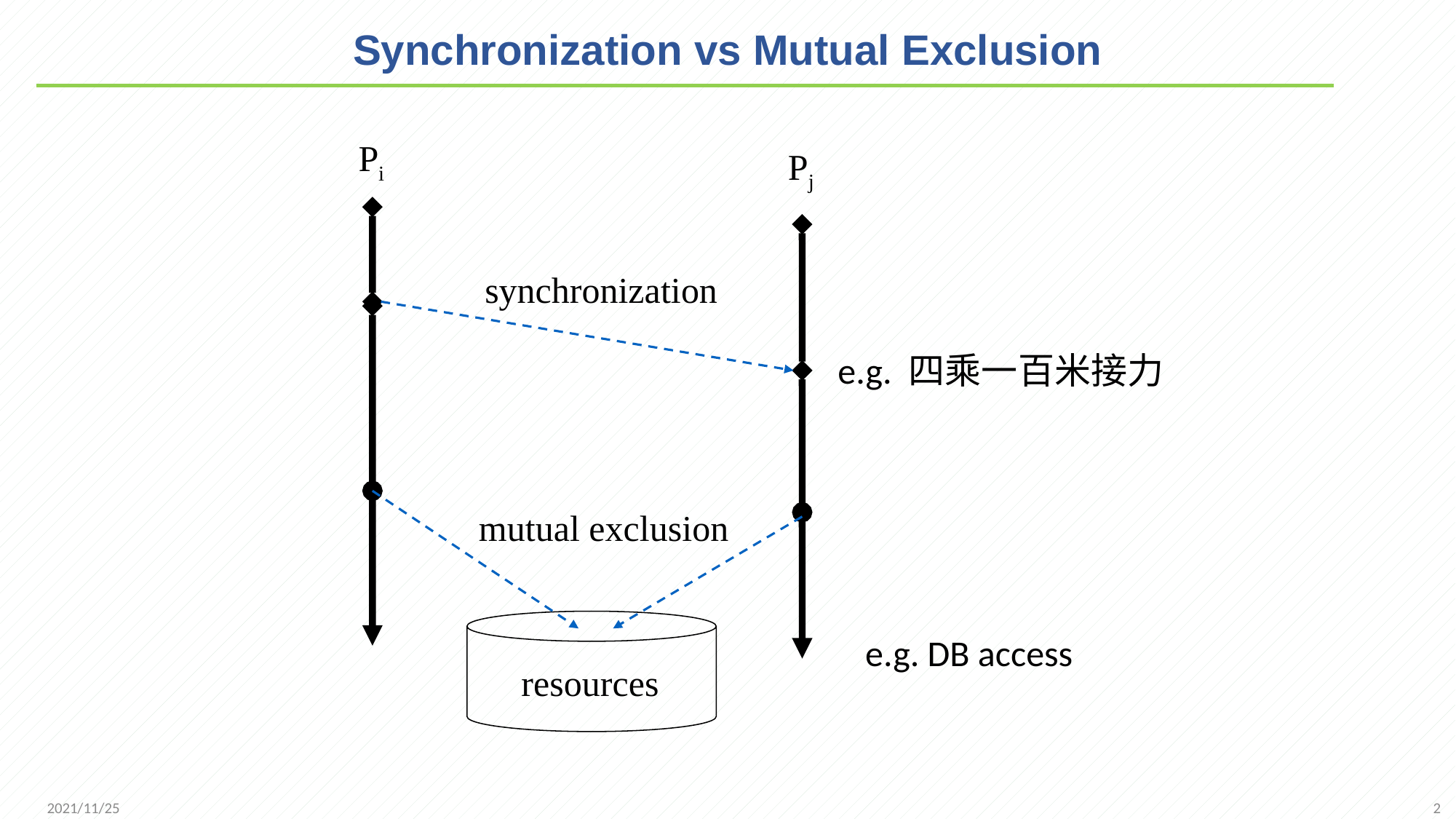

# Synchronization vs Mutual Exclusion
Pi
Pj

synchronization

e.g. 四乘一百米接力

mutual exclusion

e.g. DB access
resources
2
2021/11/25